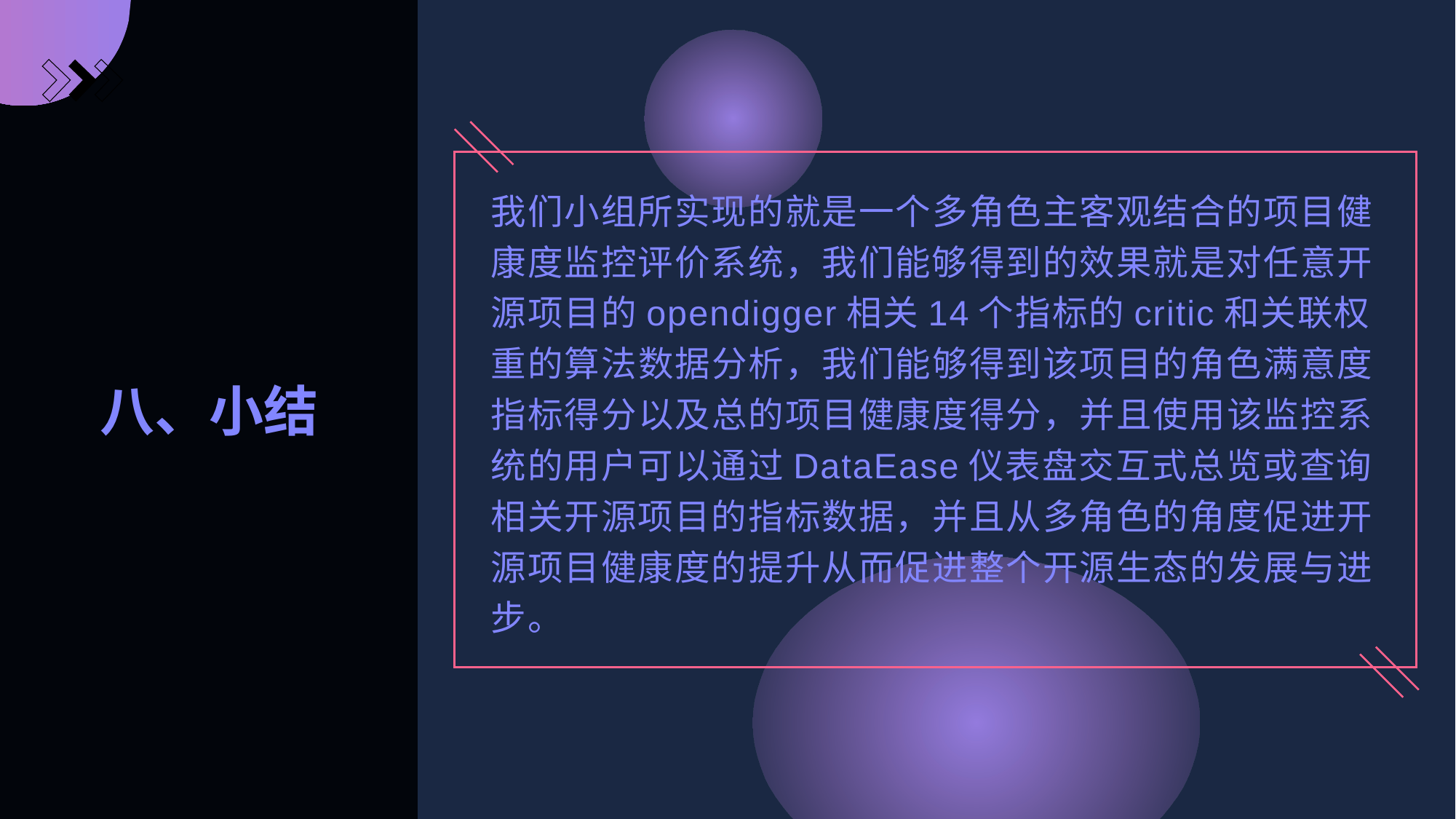

八、小结

我们小组所实现的就是一个多角色主客观结合的项目健康度监控评价系统，我们能够得到的效果就是对任意开源项目的opendigger相关14个指标的critic和关联权重的算法数据分析，我们能够得到该项目的角色满意度指标得分以及总的项目健康度得分，并且使用该监控系统的用户可以通过DataEase仪表盘交互式总览或查询相关开源项目的指标数据，并且从多角色的角度促进开源项目健康度的提升从而促进整个开源生态的发展与进步。